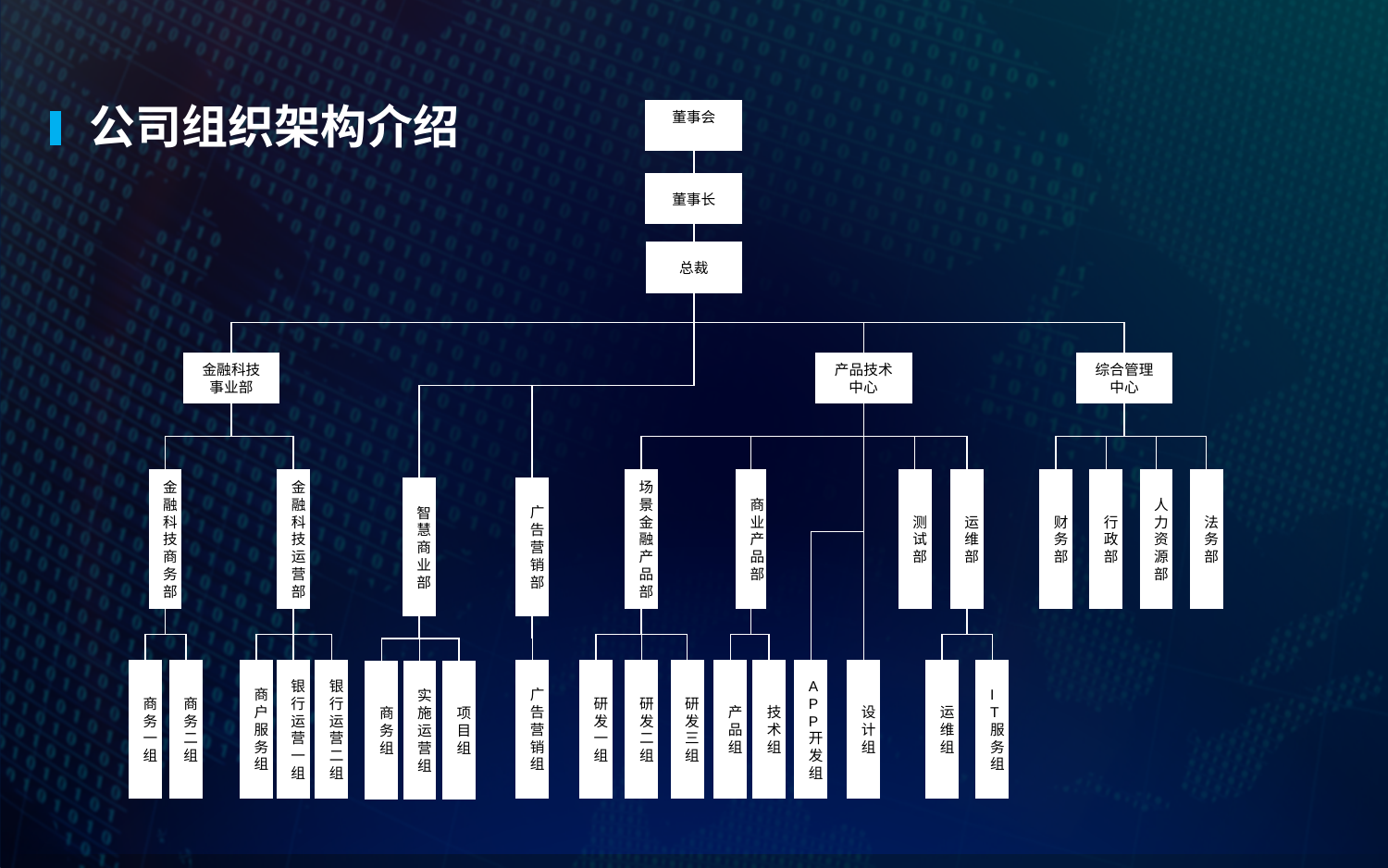

公司组织架构介绍
董事会

董事长
总裁
金融科技事业部
产品技术中心
综合管理中心
金融科技商务部
金融科技运营部
场景金融产品部
商业产品部
测试部
运维部
财务部
行政部
人力资源部
法务部
广告营销部
智慧商业部
广告营销组
APP开发组
设计组
商务
一组
商务
二组
商户服务组
银行运营一组
银行运营二组
研发一组
研发二组
研发三组
产品组
技术组
运维组
IT服务组
商务
组
实施运营组
项目组